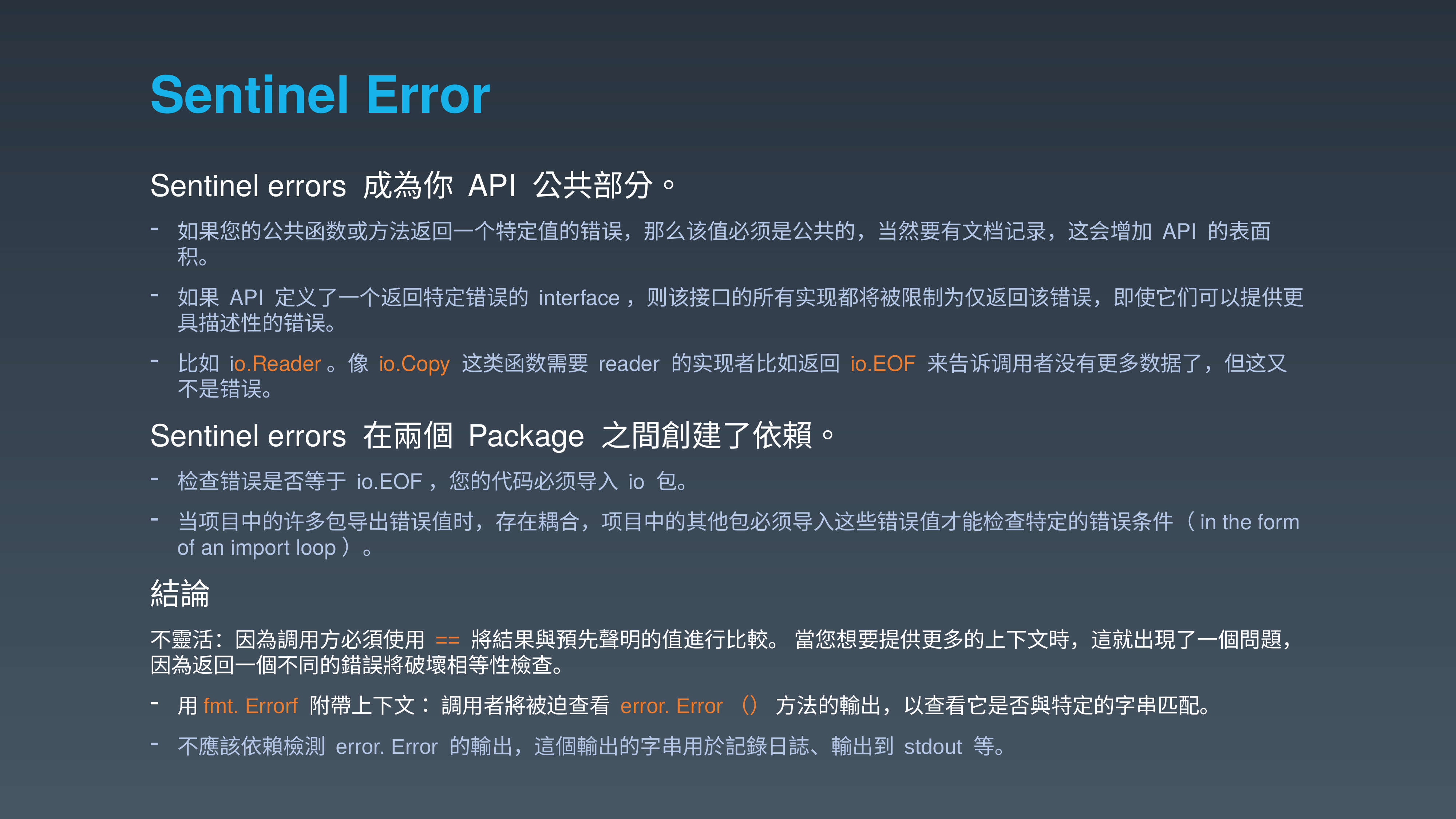

# Sentinel Error
Sentinel errors 成為你 API 公共部分。
如果您的公共函数或方法返回一个特定值的错误，那么该值必须是公共的，当然要有文档记录，这会增加 API 的表面积。
如果 API 定义了一个返回特定错误的 interface，则该接口的所有实现都将被限制为仅返回该错误，即使它们可以提供更具描述性的错误。
比如 io.Reader。像 io.Copy 这类函数需要 reader 的实现者比如返回 io.EOF 来告诉调用者没有更多数据了，但这又不是错误。
Sentinel errors 在兩個 Package 之間創建了依賴。
检查错误是否等于 io.EOF，您的代码必须导入 io 包。
当项目中的许多包导出错误值时，存在耦合，项目中的其他包必须导入这些错误值才能检查特定的错误条件（in the form of an import loop）。
結論
不靈活：因為調用方必須使用 == 將結果與預先聲明的值進行比較。 當您想要提供更多的上下文時，這就出現了一個問題，因為返回一個不同的錯誤將破壞相等性檢查。
用fmt. Errorf 附帶上下文： 調用者將被迫查看 error. Error（） 方法的輸出，以查看它是否與特定的字串匹配。
不應該依賴檢測 error. Error 的輸出，這個輸出的字串用於記錄日誌、輸出到 stdout 等。